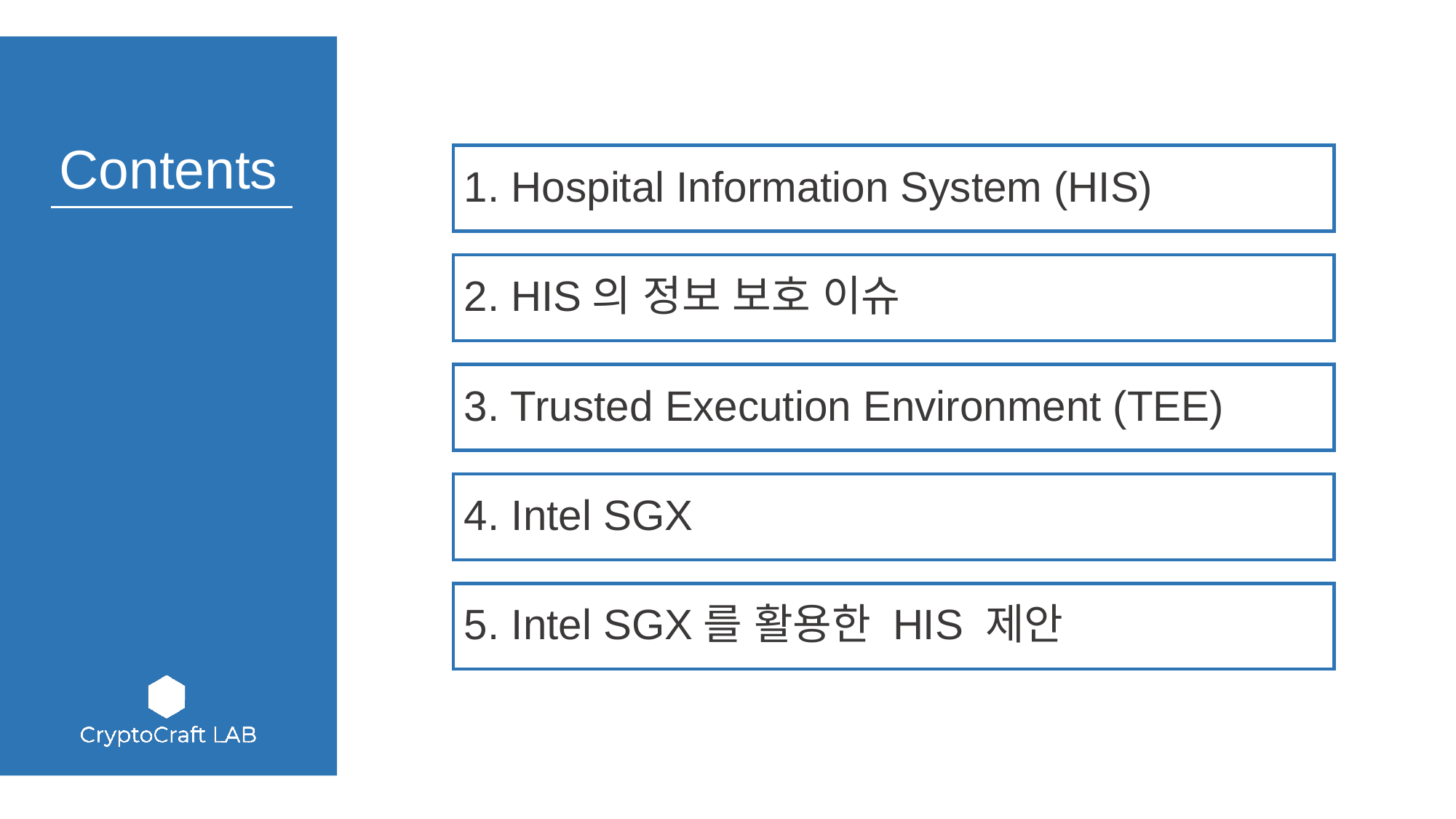

1. Hospital Information System (HIS)
2. HIS의 정보 보호 이슈
3. Trusted Execution Environment (TEE)
4. Intel SGX
5. Intel SGX를 활용한 HIS 제안